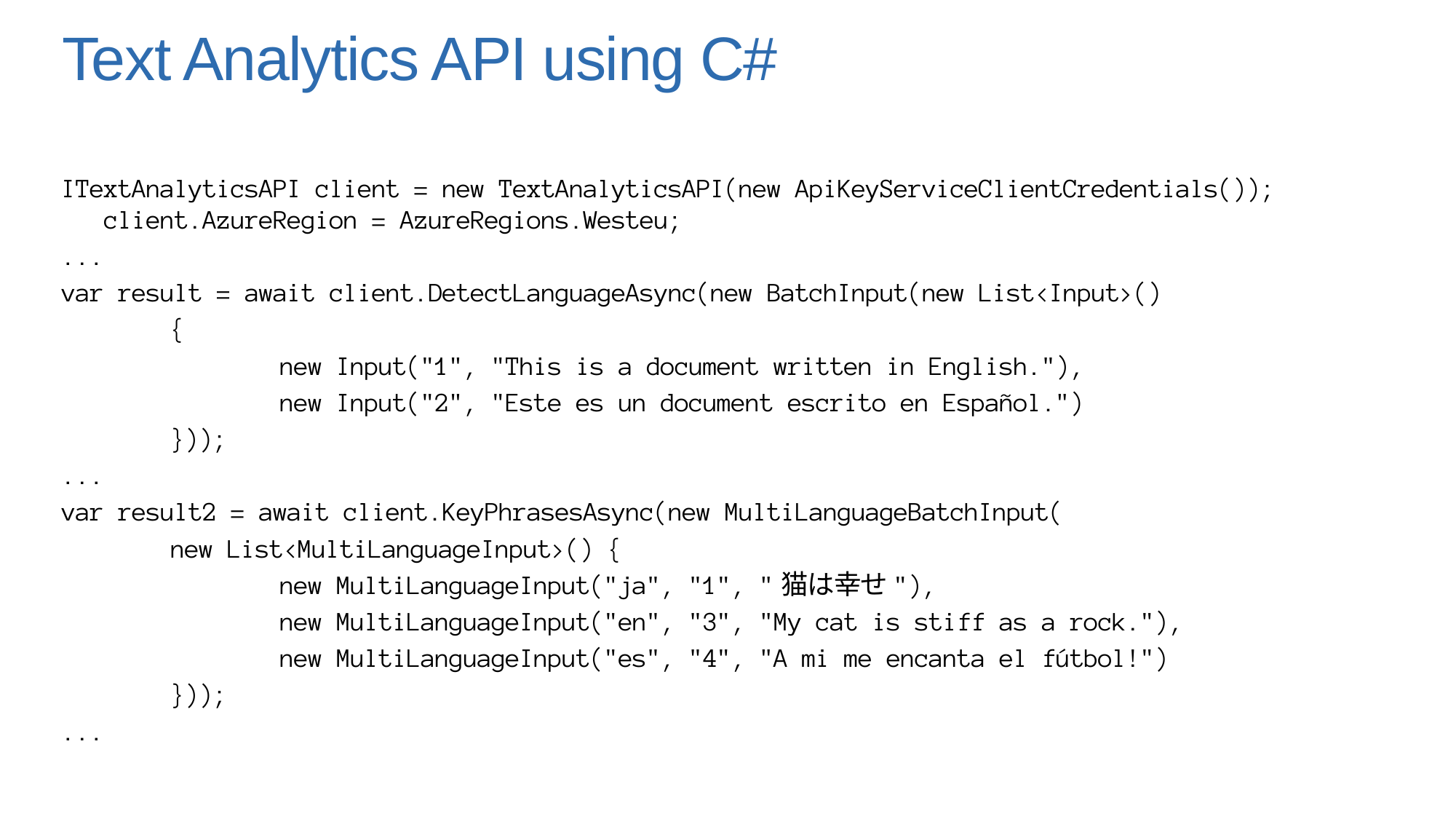

# Text Analytics API using C#
ITextAnalyticsAPI client = new TextAnalyticsAPI(new ApiKeyServiceClientCredentials());            client.AzureRegion = AzureRegions.Westeu;
...
var result = await client.DetectLanguageAsync(new BatchInput(new List<Input>()
	{
		new Input("1", "This is a document written in English."),
		new Input("2", "Este es un document escrito en Español.")
	}));
...
var result2 = await client.KeyPhrasesAsync(new MultiLanguageBatchInput(
	new List<MultiLanguageInput>() {
		new MultiLanguageInput("ja", "1", "猫は幸せ"),
		new MultiLanguageInput("en", "3", "My cat is stiff as a rock."),
		new MultiLanguageInput("es", "4", "A mi me encanta el fútbol!")
	}));
...